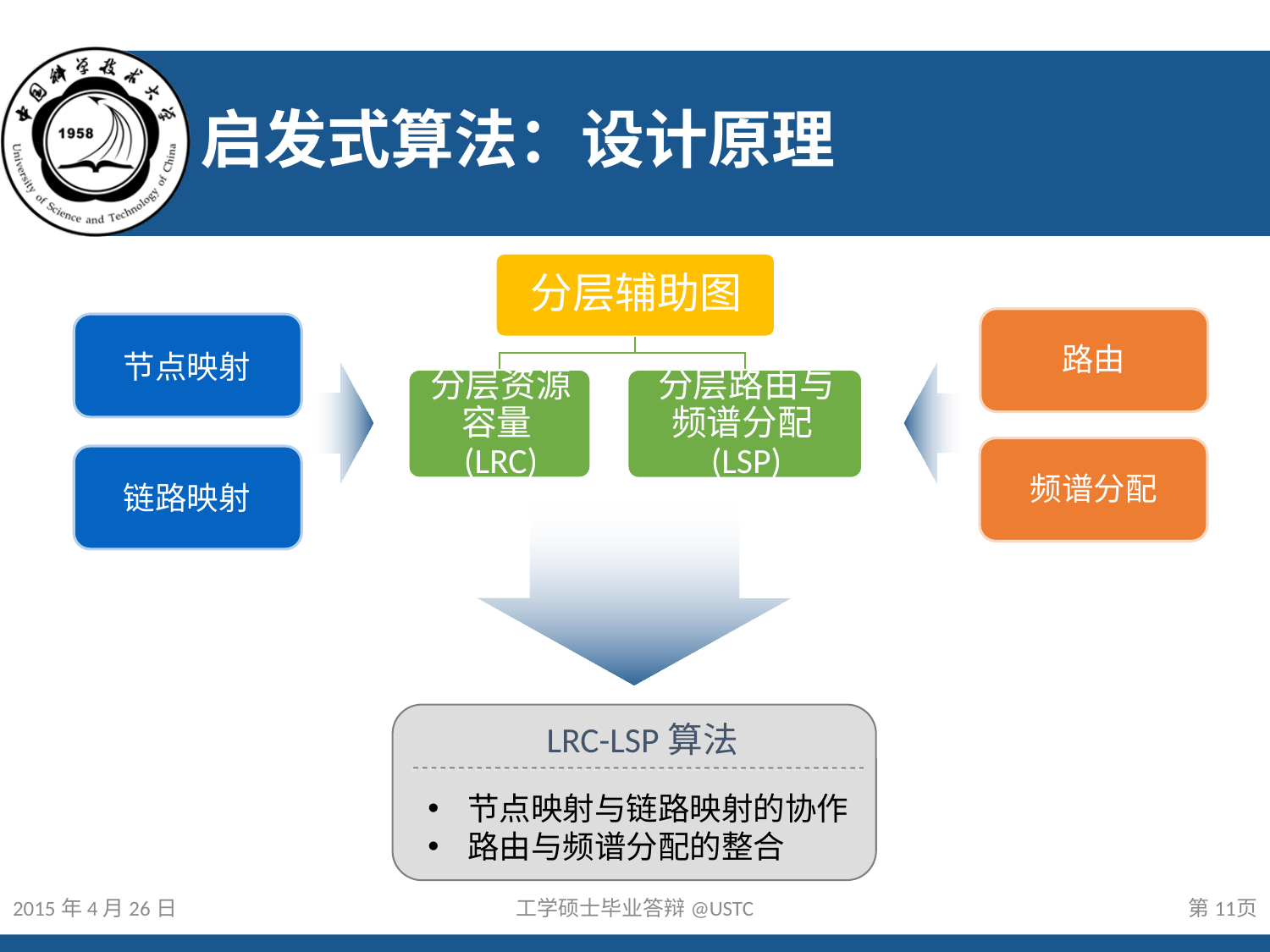

# 启发式算法：设计原理
分层辅助图
分层资源容量(LRC)
分层路由与频谱分配(LSP)

路由
节点映射

频谱分配
链路映射

LRC-LSP算法

节点映射与链路映射的协作
路由与频谱分配的整合
2015年4月26日
工学硕士毕业答辩@USTC
第11页